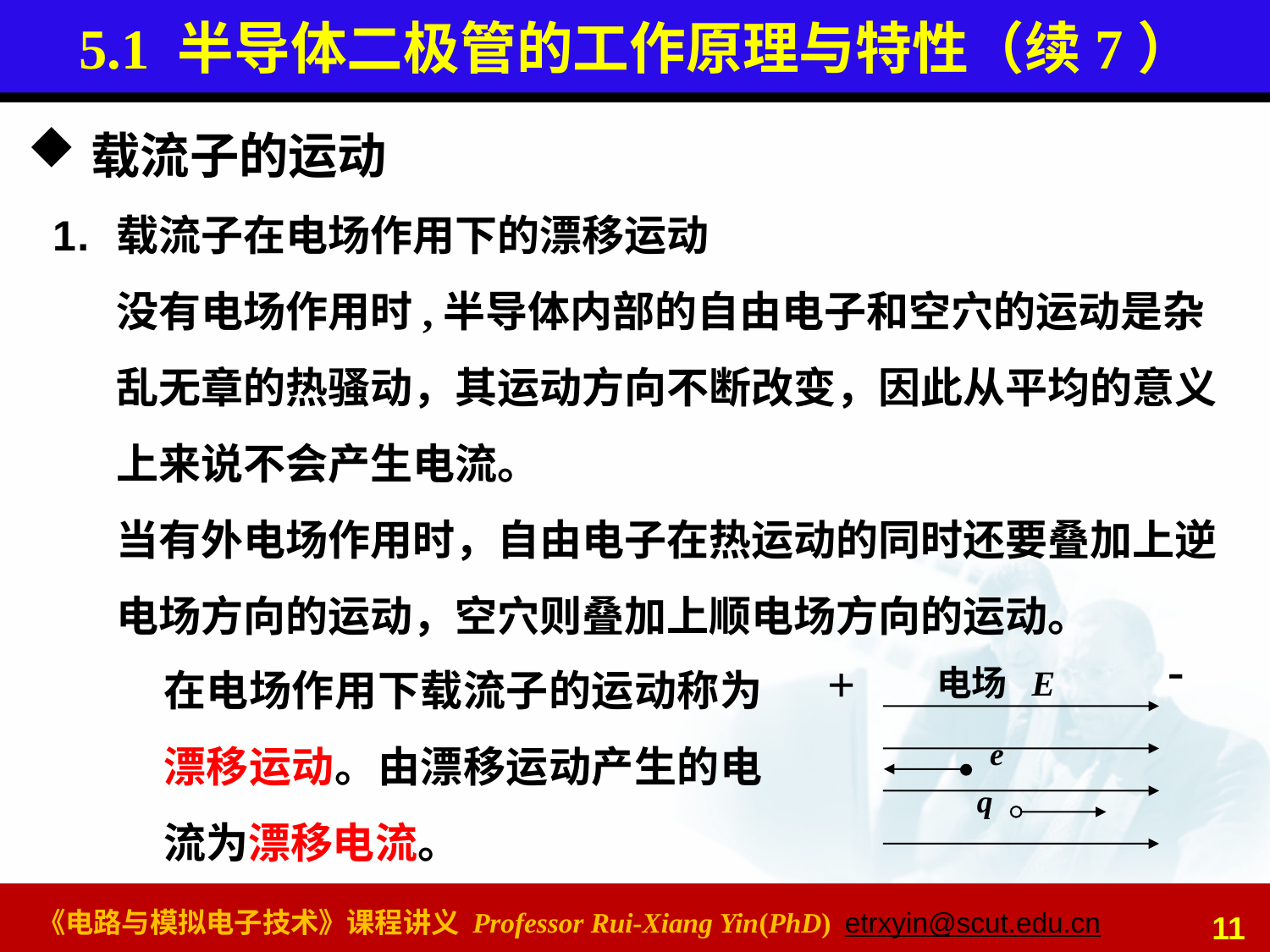

# 5.1 半导体二极管的工作原理与特性（续7）
载流子的运动
载流子在电场作用下的漂移运动
没有电场作用时,半导体内部的自由电子和空穴的运动是杂乱无章的热骚动，其运动方向不断改变，因此从平均的意义上来说不会产生电流。
当有外电场作用时，自由电子在热运动的同时还要叠加上逆电场方向的运动，空穴则叠加上顺电场方向的运动。
在电场作用下载流子的运动称为漂移运动。由漂移运动产生的电流为漂移电流。
-
+
电场  E

e

•

q

11